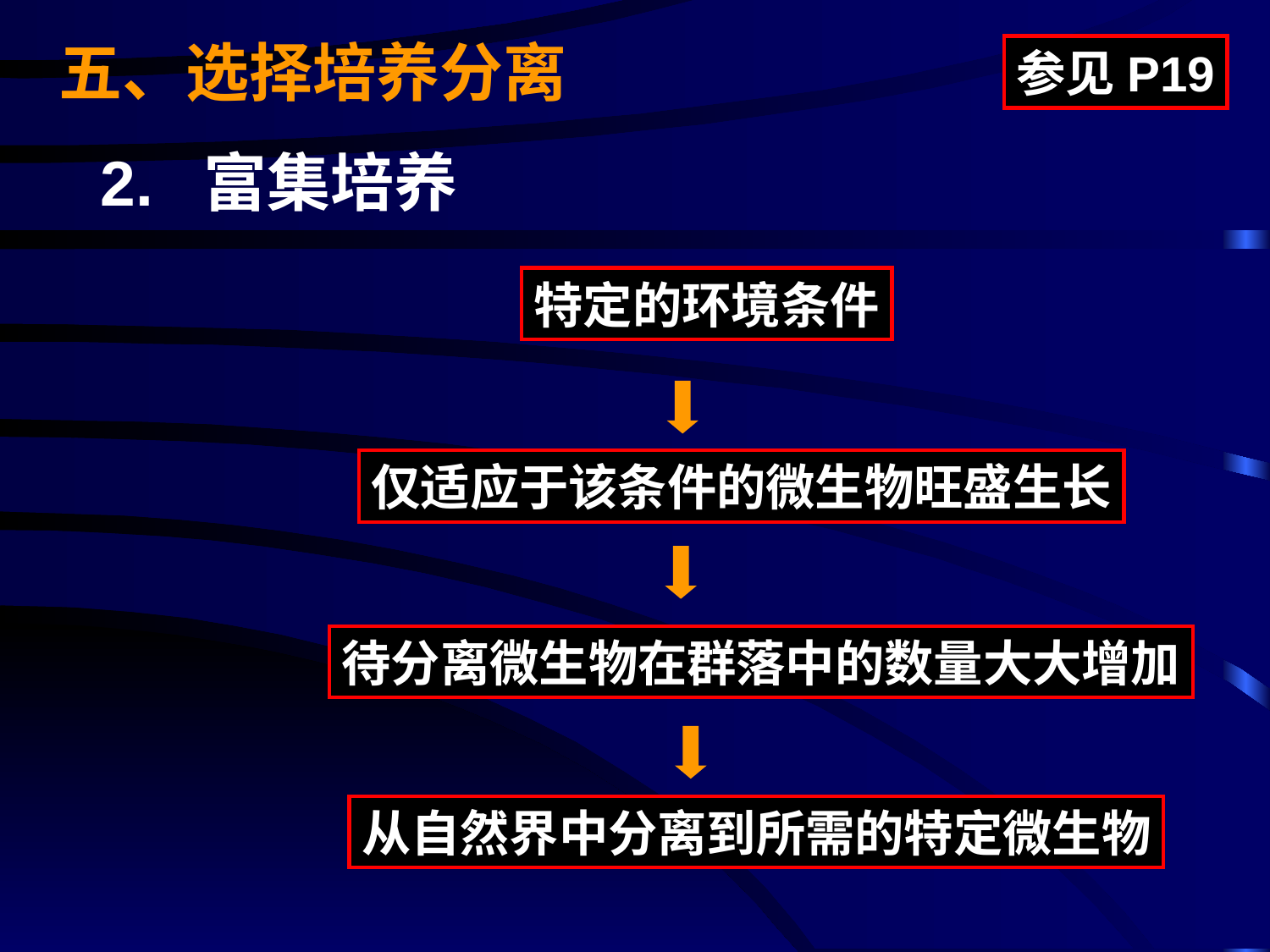

五、选择培养分离
参见P19
2.  富集培养
特定的环境条件

仅适应于该条件的微生物旺盛生长

待分离微生物在群落中的数量大大增加

从自然界中分离到所需的特定微生物